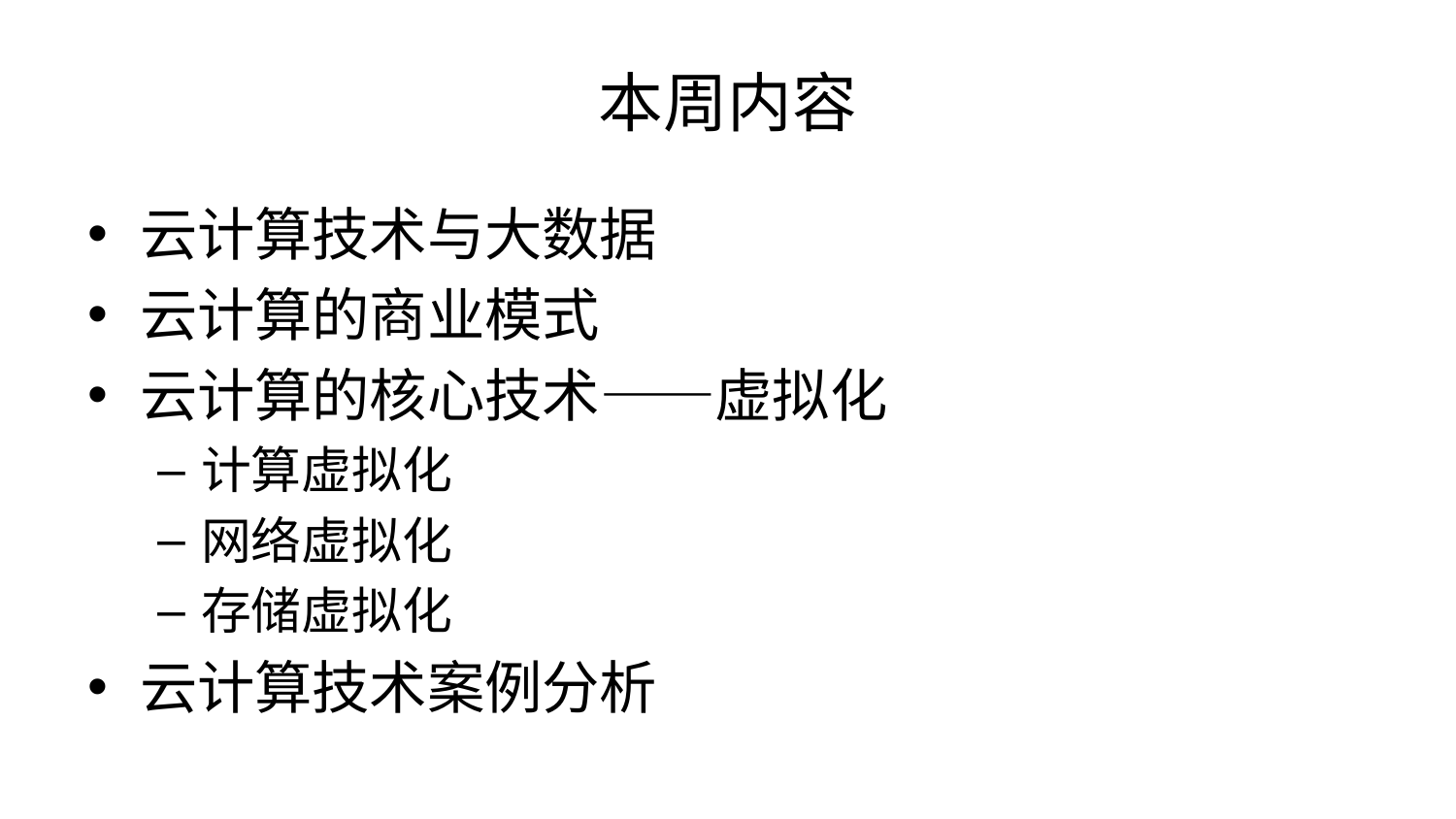

# 本周内容
云计算技术与大数据
云计算的商业模式
云计算的核心技术——虚拟化
计算虚拟化
网络虚拟化
存储虚拟化
云计算技术案例分析